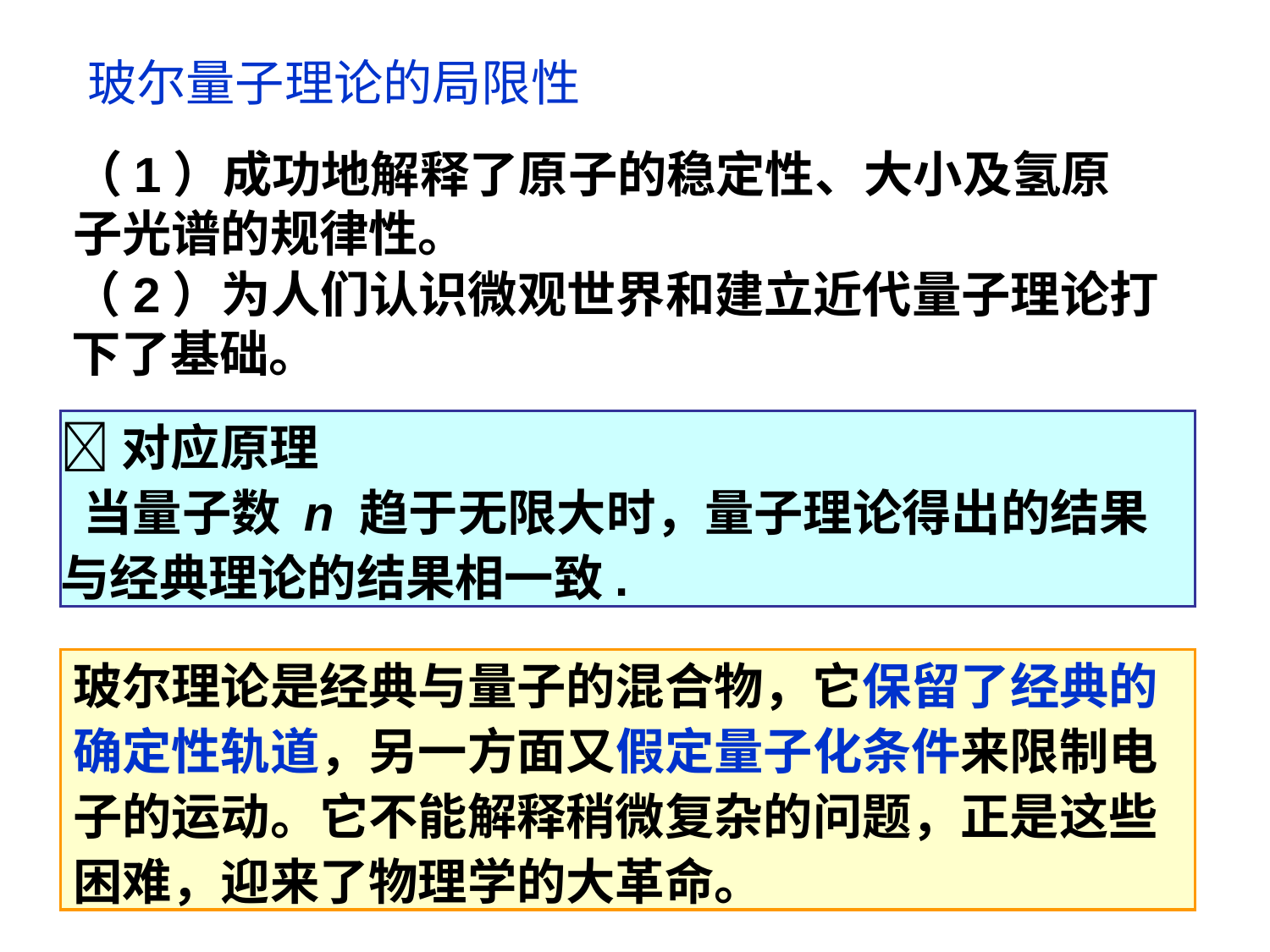

玻尔量子理论的局限性
（1）成功地解释了原子的稳定性、大小及氢原子光谱的规律性。
（2）为人们认识微观世界和建立近代量子理论打下了基础。
•对应原理
 当量子数 n 趋于无限大时，量子理论得出的结果与经典理论的结果相一致.
玻尔理论是经典与量子的混合物，它保留了经典的确定性轨道，另一方面又假定量子化条件来限制电子的运动。它不能解释稍微复杂的问题，正是这些困难，迎来了物理学的大革命。